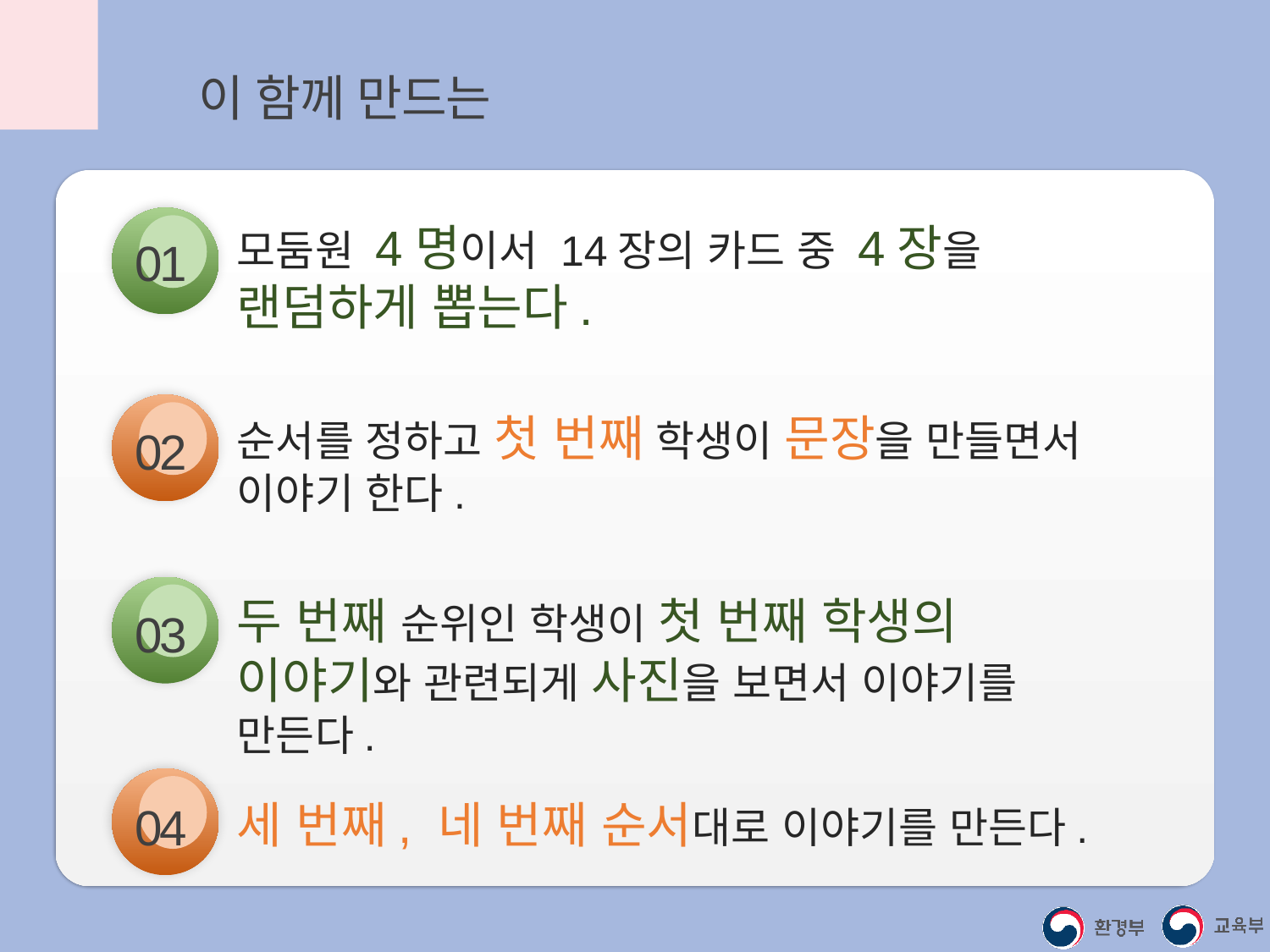

4명이 함께 만드는 기후 이야기

모둠원 4명이서 14장의 카드 중 4장을 랜덤하게 뽑는다.
01

순서를 정하고 첫 번째 학생이 문장을 만들면서 이야기 한다.
02

두 번째 순위인 학생이 첫 번째 학생의 이야기와 관련되게 사진을 보면서 이야기를 만든다.
03

세 번째, 네 번째 순서대로 이야기를 만든다.
04